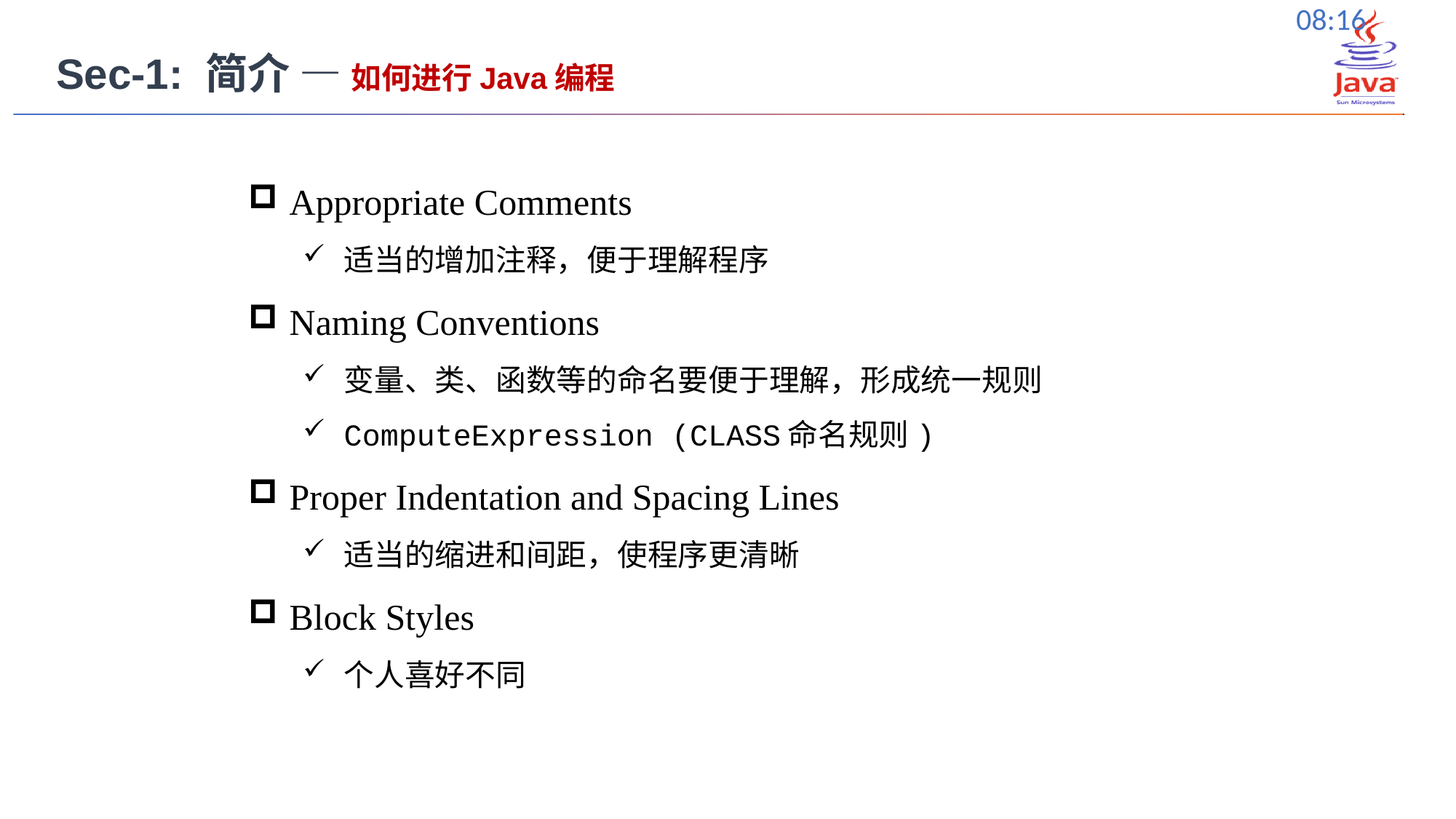

Sec-1: 简介 — 如何进行Java编程
Appropriate Comments
适当的增加注释，便于理解程序
Naming Conventions
变量、类、函数等的命名要便于理解，形成统一规则
ComputeExpression (CLASS命名规则)
Proper Indentation and Spacing Lines
适当的缩进和间距，使程序更清晰
Block Styles
个人喜好不同